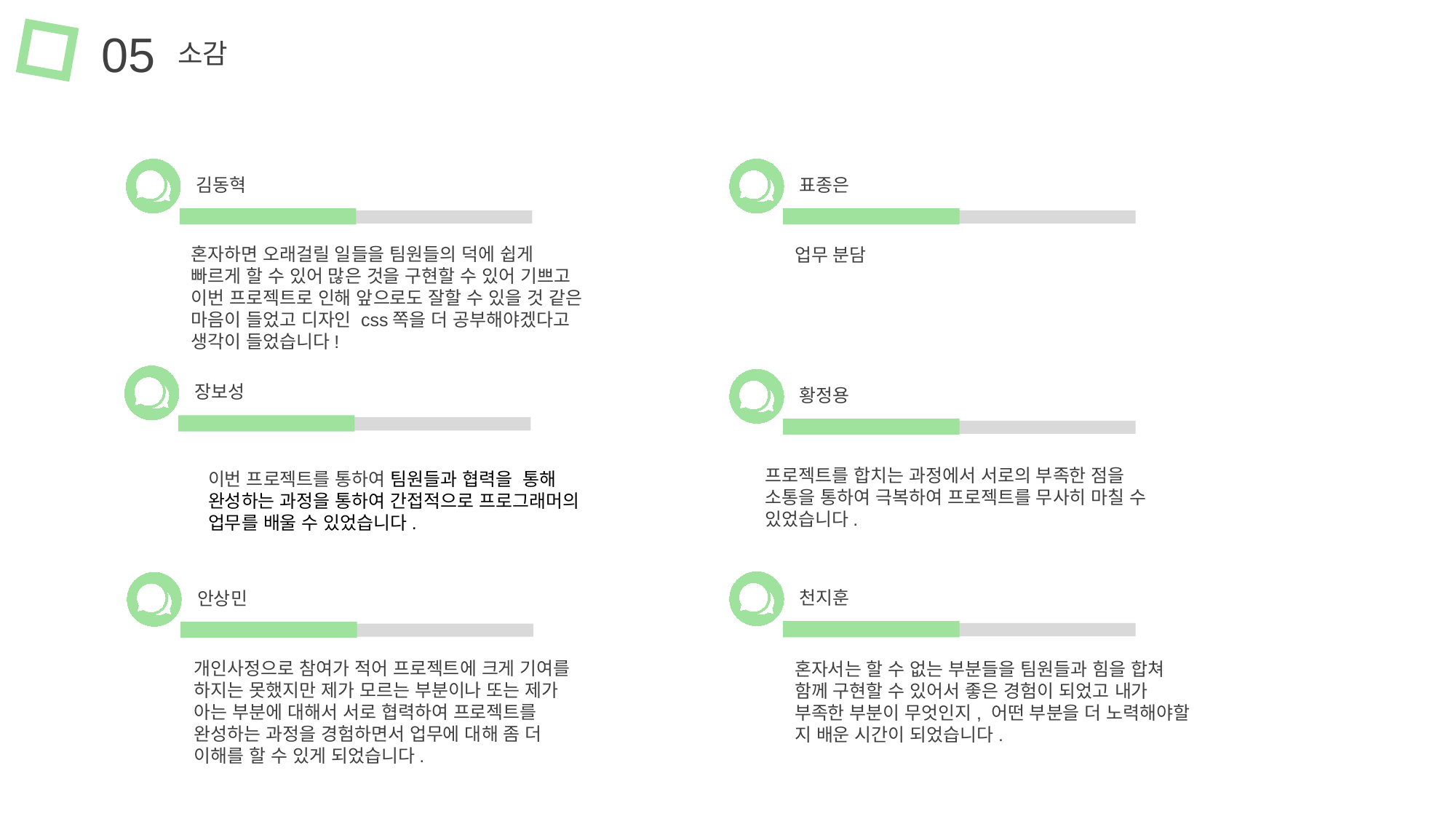

05

소감

김동혁

표종은

혼자하면 오래걸릴 일들을 팀원들의 덕에 쉽게 빠르게 할 수 있어 많은 것을 구현할 수 있어 기쁘고 이번 프로젝트로 인해 앞으로도 잘할 수 있을 것 같은 마음이 들었고 디자인 css쪽을 더 공부해야겠다고 생각이 들었습니다!
업무 분담

장보성

황정용

프로젝트를 합치는 과정에서 서로의 부족한 점을 소통을 통하여 극복하여 프로젝트를 무사히 마칠 수 있었습니다.
이번 프로젝트를 통하여 팀원들과 협력을  통해 완성하는 과정을 통하여 간접적으로 프로그래머의 업무를 배울 수 있었습니다.

천지훈

안상민

개인사정으로 참여가 적어 프로젝트에 크게 기여를 하지는 못했지만 제가 모르는 부분이나 또는 제가 아는 부분에 대해서 서로 협력하여 프로젝트를 완성하는 과정을 경험하면서 업무에 대해 좀 더 이해를 할 수 있게 되었습니다.
혼자서는 할 수 없는 부분들을 팀원들과 힘을 합쳐 함께 구현할 수 있어서 좋은 경험이 되었고 내가 부족한 부분이 무엇인지, 어떤 부분을 더 노력해야할 지 배운 시간이 되었습니다.